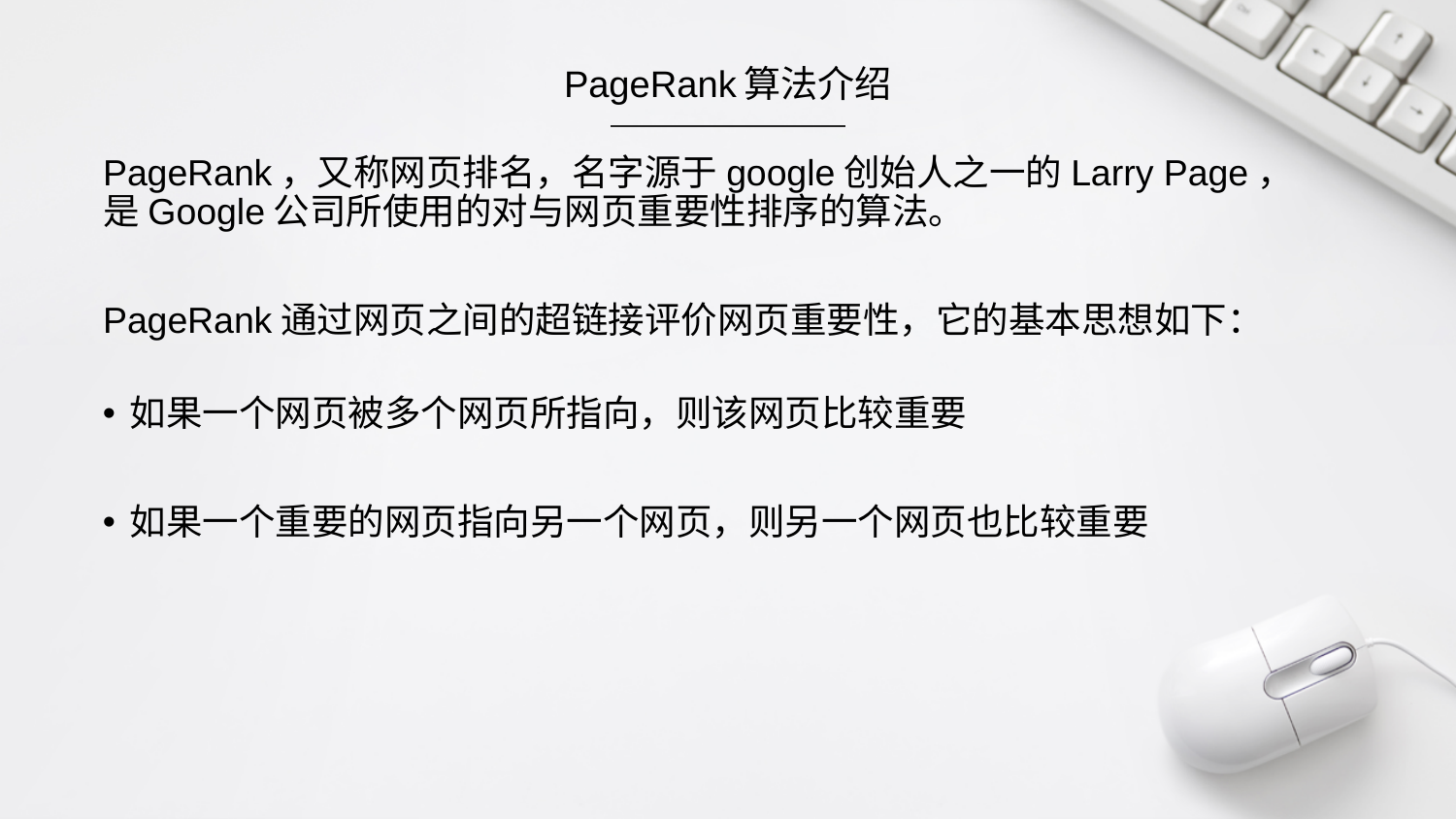

PageRank算法介绍
PageRank，又称网页排名，名字源于google创始人之一的Larry Page，是Google公司所使用的对与网页重要性排序的算法。

PageRank通过网页之间的超链接评价网页重要性，它的基本思想如下：
如果一个网页被多个网页所指向，则该网页比较重要

如果一个重要的网页指向另一个网页，则另一个网页也比较重要